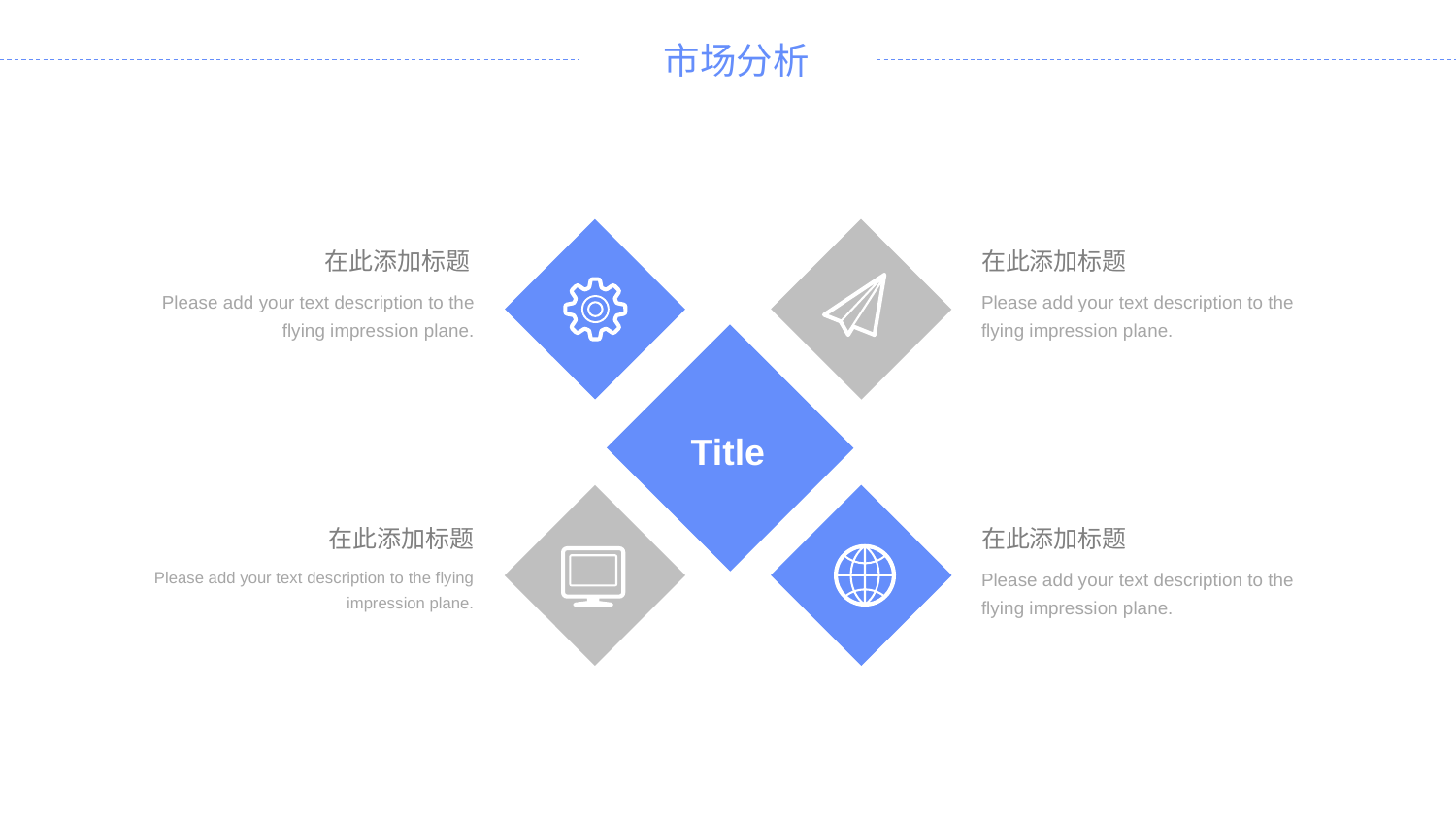

在此添加标题

Please add your text description to the flying impression plane.

在此添加标题

Please add your text description to the flying impression plane.

Title

在此添加标题

Please add your text description to the flying impression plane.

在此添加标题

Please add your text description to the flying impression plane.